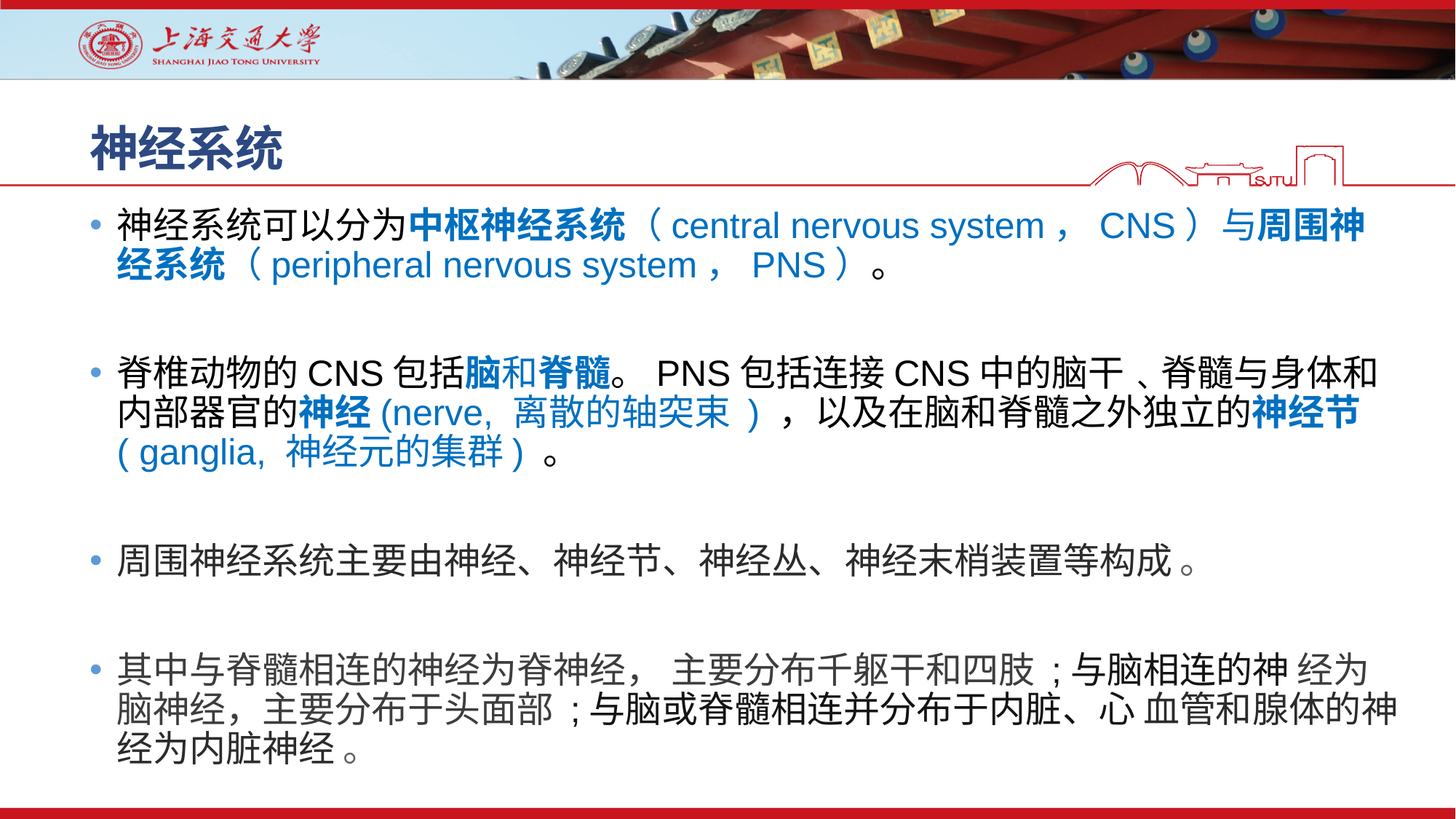

# 神经系统
神经系统可以分为中枢神经系统（central nervous system，CNS）与周围神经系统（peripheral nervous system，PNS）。

脊椎动物的CNS包括脑和脊髓。PNS包括连接CNS中的脑干﹑脊髓与身体和内部器官的神经(nerve, 离散的轴突束 ) ，以及在脑和脊髓之外独立的神经节( ganglia, 神经元的集群) 。

周围神经系统主要由神经、神经节、神经丛、神经末梢装置等构成 。

其中与脊髓相连的神经为脊神经， 主要分布千躯干和四肢 ;与脑相连的神 经为脑神经，主要分布于头面部 ;与脑或脊髓相连并分布于内脏、心 血管和腺体的神经为内脏神经 。